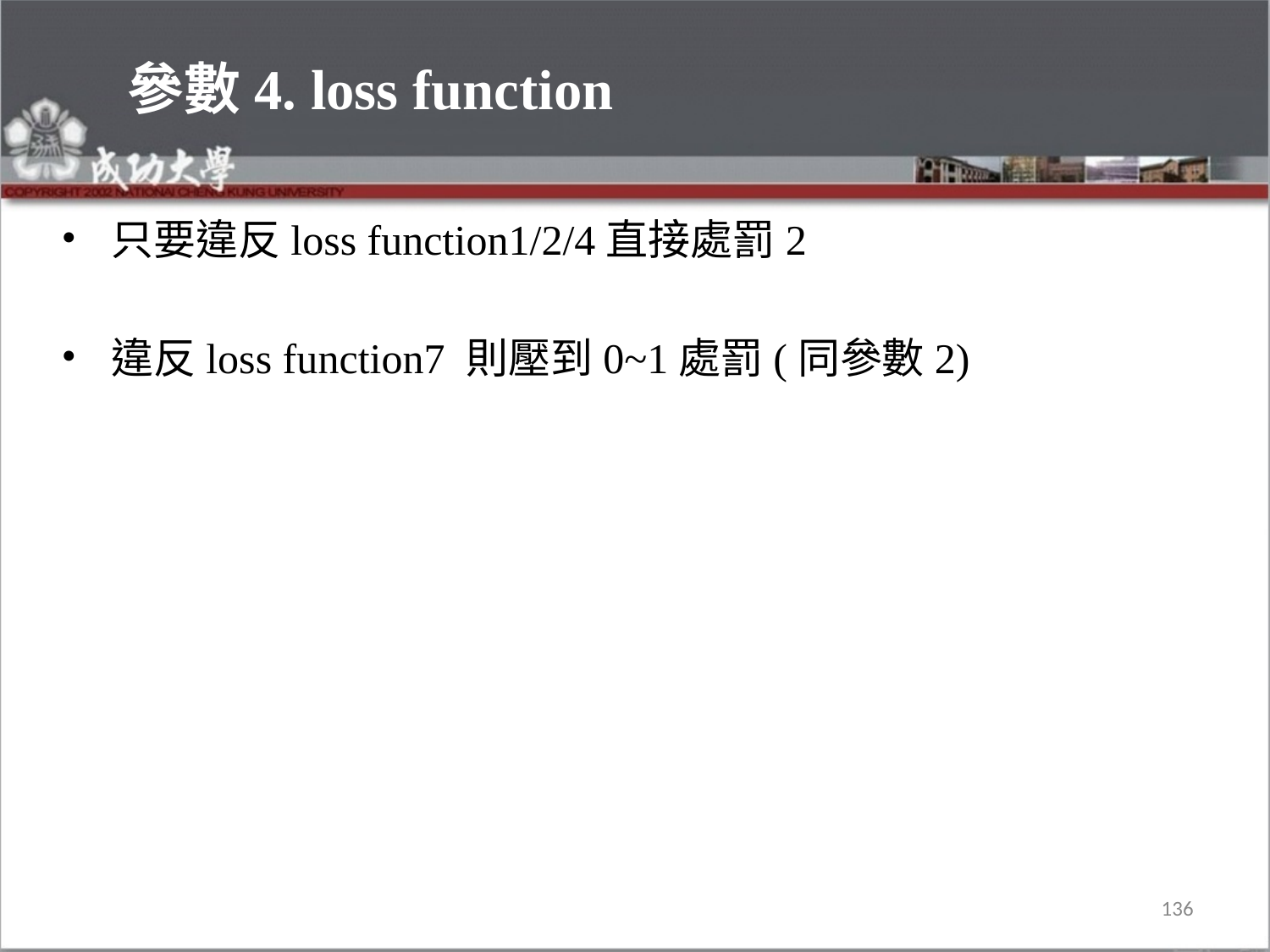

# 參數4. loss function
只要違反loss function1/2/4直接處罰2

違反loss function7 則壓到0~1處罰(同參數2)
136